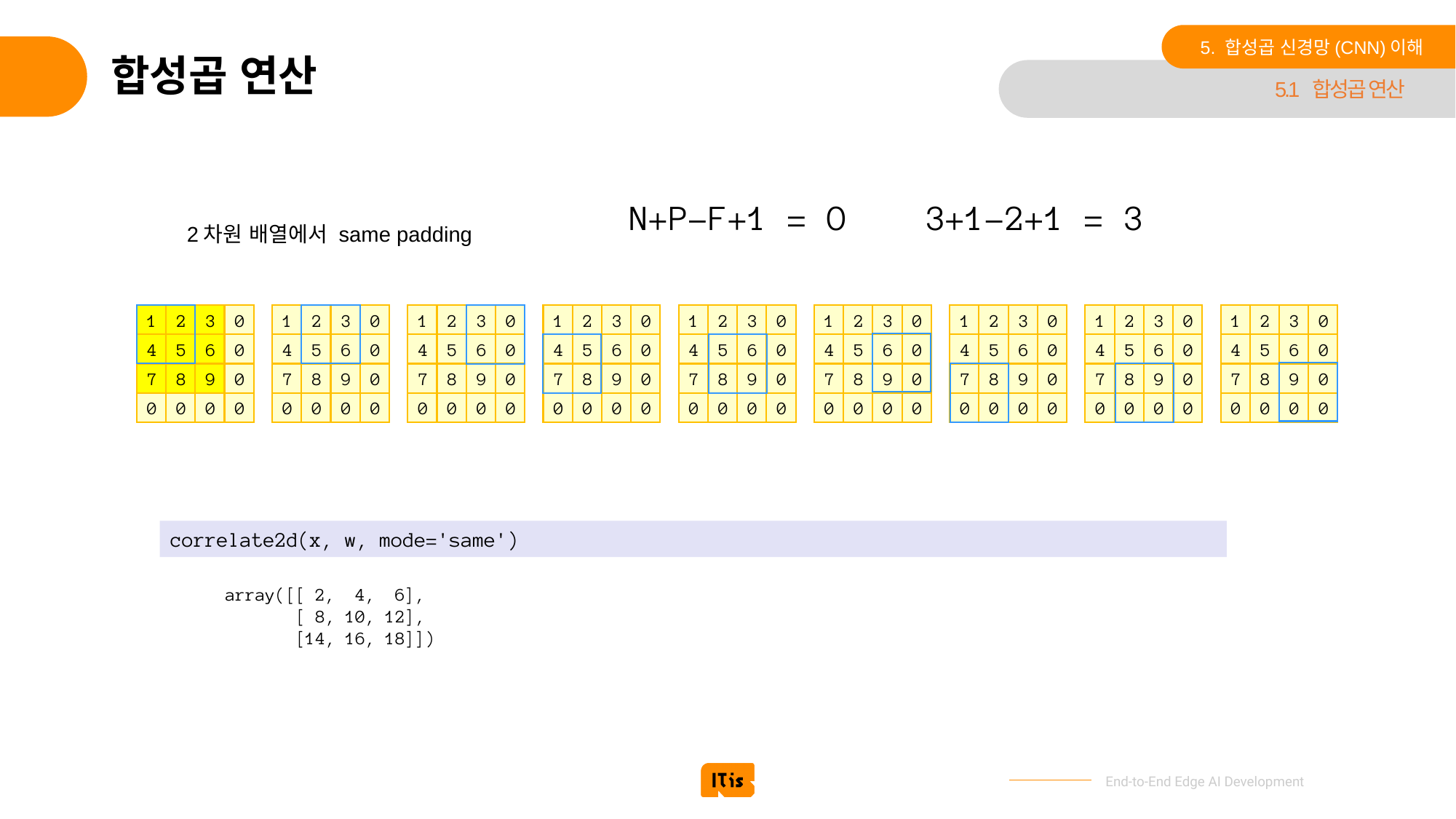

5. 합성곱 신경망(CNN)이해
# 합성곱 연산
5.1  합성곱 연산

3+1-2+1 = 3
N+P-F+1 = O
2차원 배열에서 same padding

1
2
3
0
1
2
3
0
4
5
6
0
7
8
9
0
0
0
0
0
1
2
3
0
4
5
6
0
7
8
9
0
0
0
0
0
1
2
3
0
4
5
6
0
7
8
9
0
0
0
0
0
1
2
3
0
4
5
6
0
7
8
9
0
0
0
0
0
1
2
3
0
4
5
6
0
7
8
9
0
0
0
0
0
1
2
3
0
4
5
6
0
7
8
9
0
0
0
0
0
1
2
3
0
4
5
6
0
7
8
9
0
0
0
0
0
1
2
3
0
4
5
6
0
7
8
9
0
0
0
0
0

4
5
6
0

7
8
9
0
0
0
0
0
correlate2d(x, w, mode='same')
array([[ 2,  4,  6],
       [ 8, 10, 12],
       [14, 16, 18]])